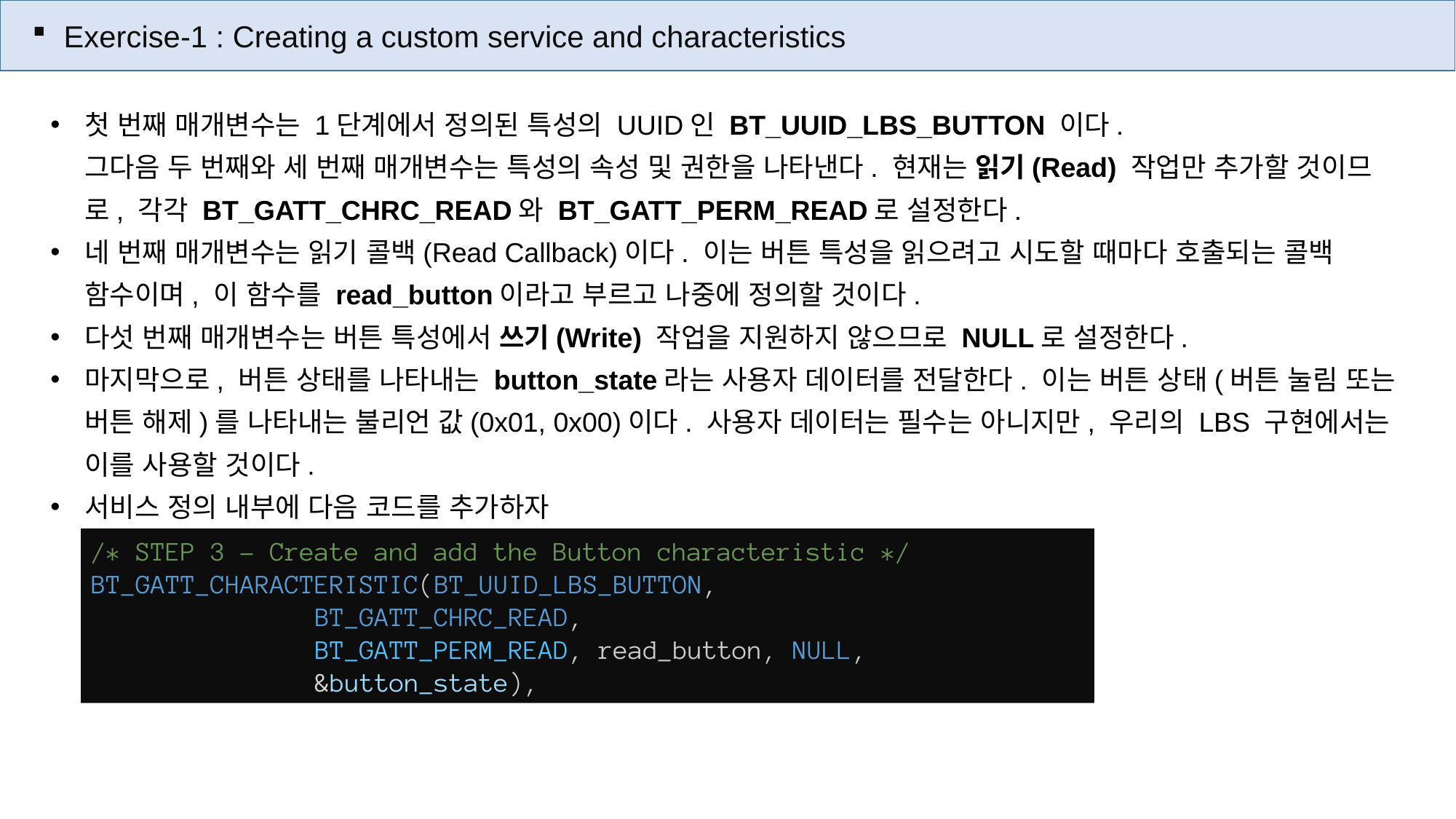

Exercise-1 : Creating a custom service and characteristics
첫 번째 매개변수는 1단계에서 정의된 특성의 UUID인 BT_UUID_LBS_BUTTON 이다.
그다음 두 번째와 세 번째 매개변수는 특성의 속성 및 권한을 나타낸다. 현재는 읽기(Read) 작업만 추가할 것이므로, 각각 BT_GATT_CHRC_READ와 BT_GATT_PERM_READ로 설정한다.
네 번째 매개변수는 읽기 콜백(Read Callback)이다. 이는 버튼 특성을 읽으려고 시도할 때마다 호출되는 콜백 함수이며, 이 함수를 read_button이라고 부르고 나중에 정의할 것이다.
다섯 번째 매개변수는 버튼 특성에서 쓰기(Write) 작업을 지원하지 않으므로 NULL로 설정한다.
마지막으로, 버튼 상태를 나타내는 button_state라는 사용자 데이터를 전달한다. 이는 버튼 상태(버튼 눌림 또는 버튼 해제)를 나타내는 불리언 값(0x01, 0x00)이다. 사용자 데이터는 필수는 아니지만, 우리의 LBS 구현에서는 이를 사용할 것이다.
서비스 정의 내부에 다음 코드를 추가하자
/* STEP 3 - Create and add the Button characteristic */
BT_GATT_CHARACTERISTIC(BT_UUID_LBS_BUTTON,
               BT_GATT_CHRC_READ,
               BT_GATT_PERM_READ, read_button, NULL,
               &button_state),